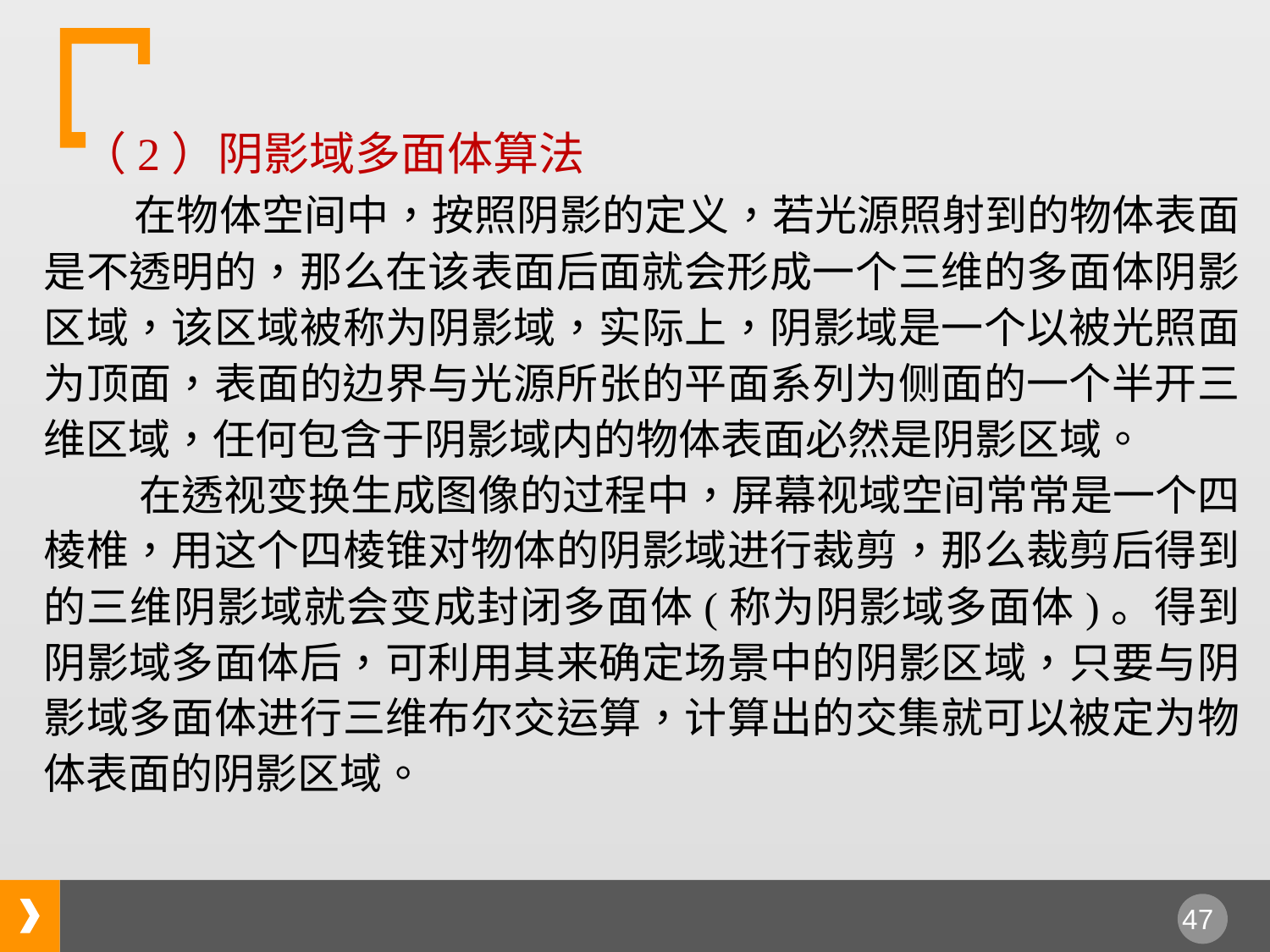

（2）阴影域多面体算法
    在物体空间中，按照阴影的定义，若光源照射到的物体表面是不透明的，那么在该表面后面就会形成一个三维的多面体阴影区域，该区域被称为阴影域，实际上，阴影域是一个以被光照面为顶面，表面的边界与光源所张的平面系列为侧面的一个半开三维区域，任何包含于阴影域内的物体表面必然是阴影区域。
     在透视变换生成图像的过程中，屏幕视域空间常常是一个四棱椎，用这个四棱锥对物体的阴影域进行裁剪，那么裁剪后得到的三维阴影域就会变成封闭多面体(称为阴影域多面体)。得到阴影域多面体后，可利用其来确定场景中的阴影区域，只要与阴影域多面体进行三维布尔交运算，计算出的交集就可以被定为物体表面的阴影区域。